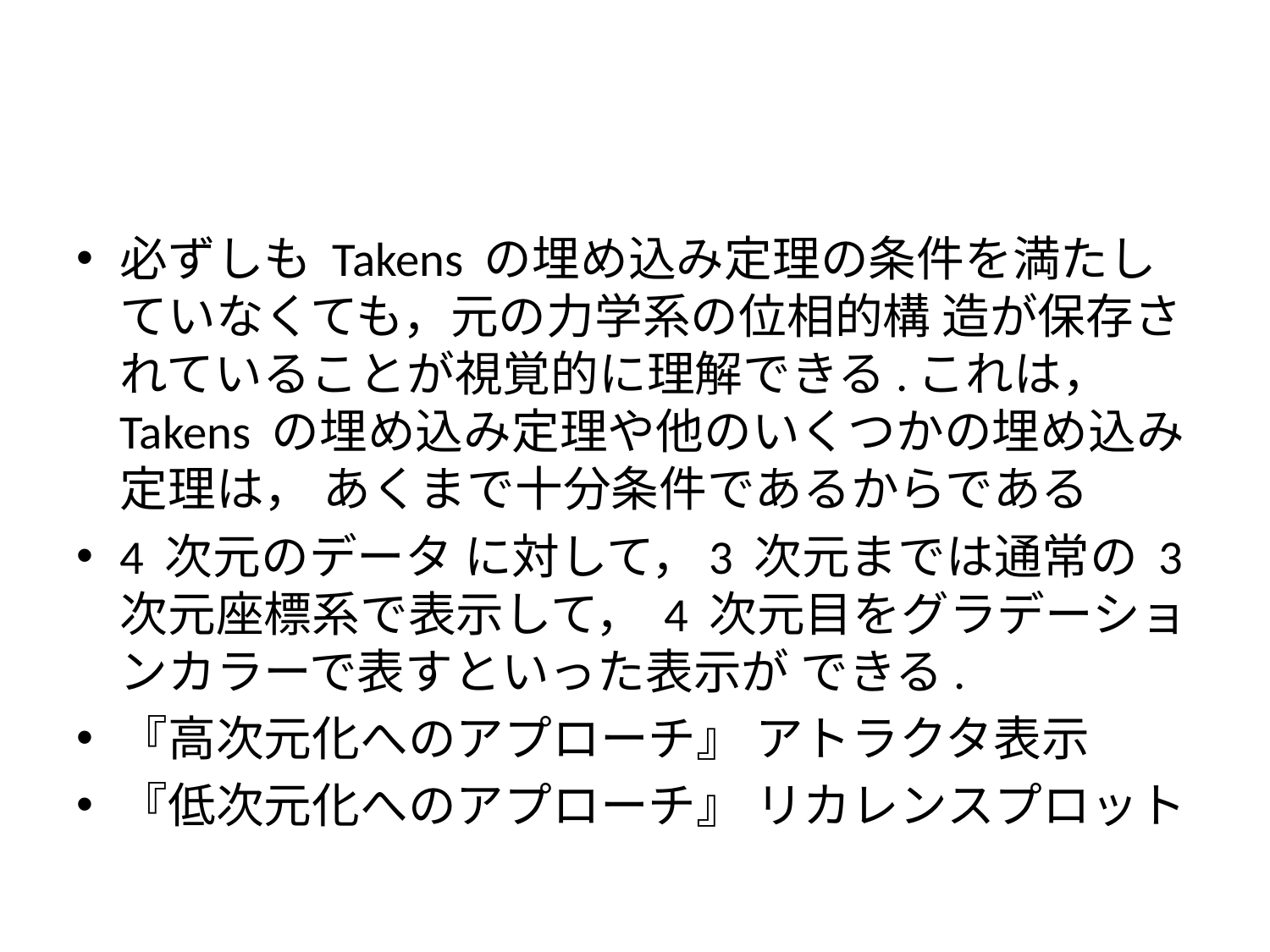

#
必ずしも Takens の埋め込み定理の条件を満たしていなくても，元の力学系の位相的構 造が保存されていることが視覚的に理解できる.これは， Takens の埋め込み定理や他のいくつかの埋め込み定理は， あくまで十分条件であるからである
4 次元のデータ に対して，3 次元までは通常の 3 次元座標系で表示して， 4 次元目をグラデーションカラーで表すといった表示が できる.
『高次元化へのアプローチ』 アトラクタ表示
『低次元化へのアプローチ』 リカレンスプロット